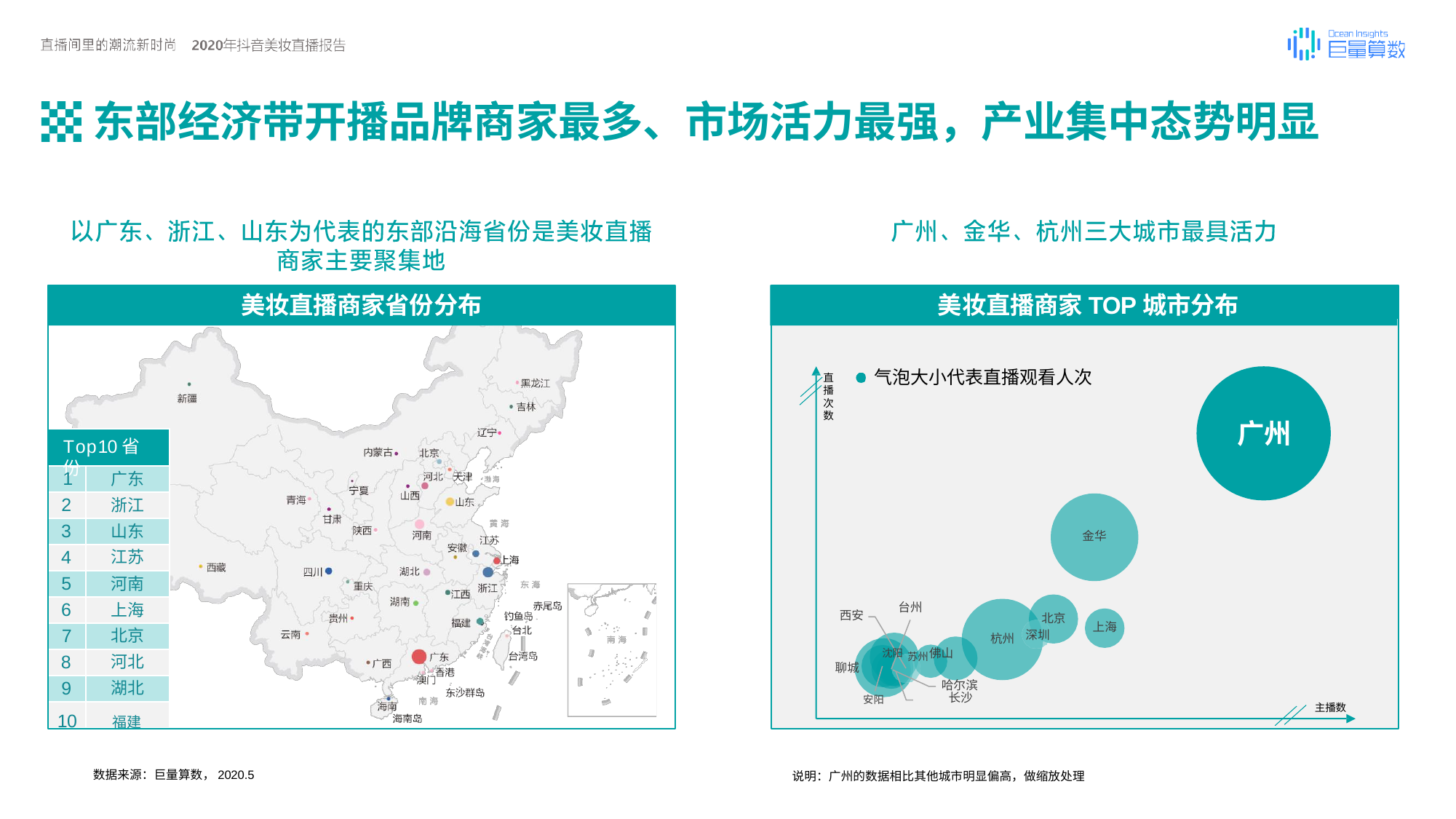

# 东部经济带开播品牌商家最多、市场活力最强，产业集中态势明显

美妆直播商家TOP城市分布

美妆直播商家省份分布

气泡大小代表直播观看人次

直 播 次 数

广州

Top10省份

1

广东
2

浙江

3

山东
金华
4

江苏
5

河南

6

上海
台州

北京 深圳
西安

上海

7

北京
杭州

沈阳 苏州佛山
聊城
哈尔滨
安阳	长沙
8

河北

9

湖北
主播数

10	福建

数据来源：巨量算数，2020.5
说明：广州的数据相比其他城市明显偏高，做缩放处理